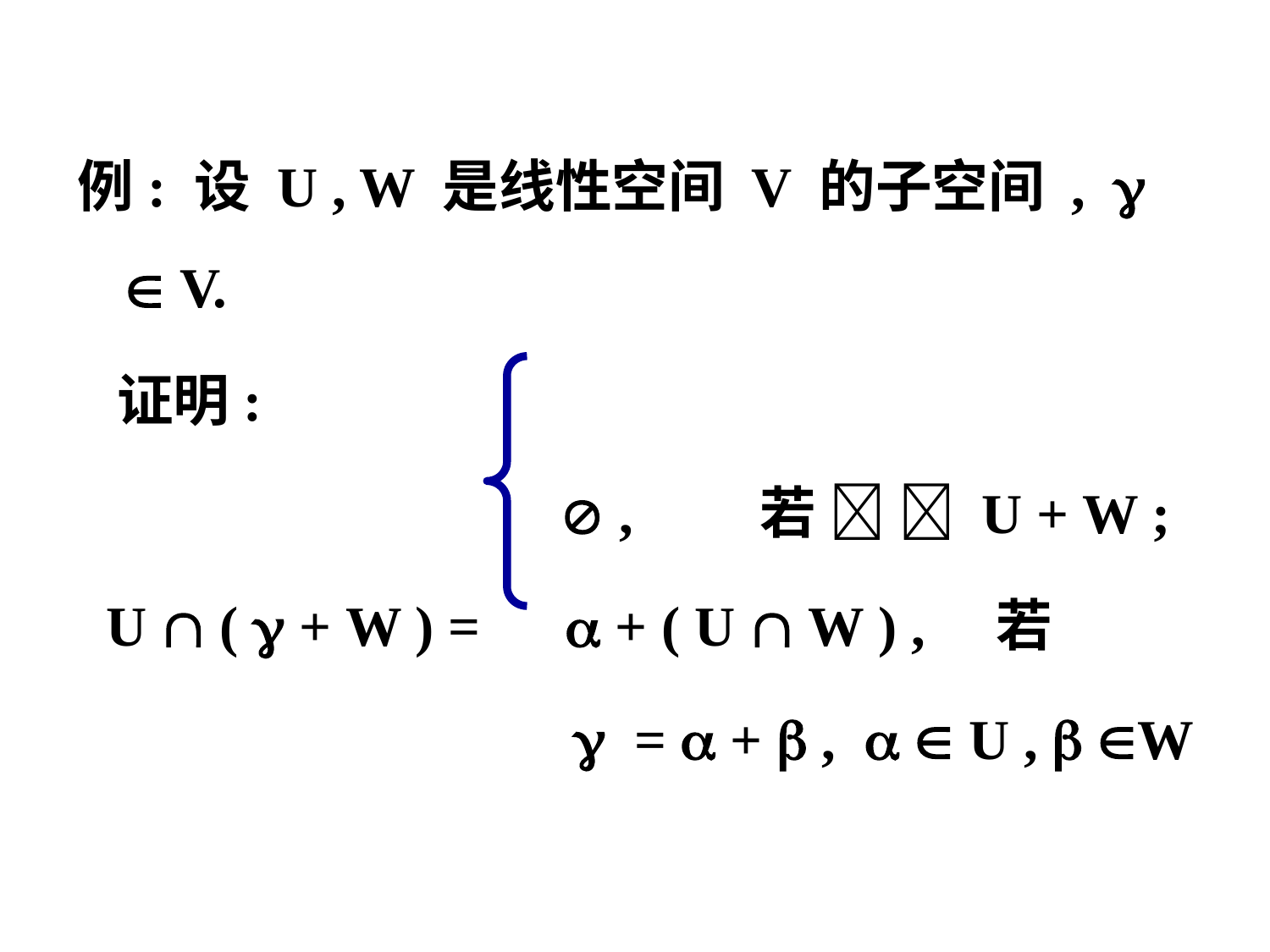

例: 设 U , W 是线性空间 V 的子空间 ,  γ ∈ V.
  证明:
                                  ∅ ,        若 γ ∉ U + W ;
  U ∩ ( γ + W ) =      α + ( U ∩ W ) ,    若
                                   γ  = α + β ,  α ∈ U , β ∈W